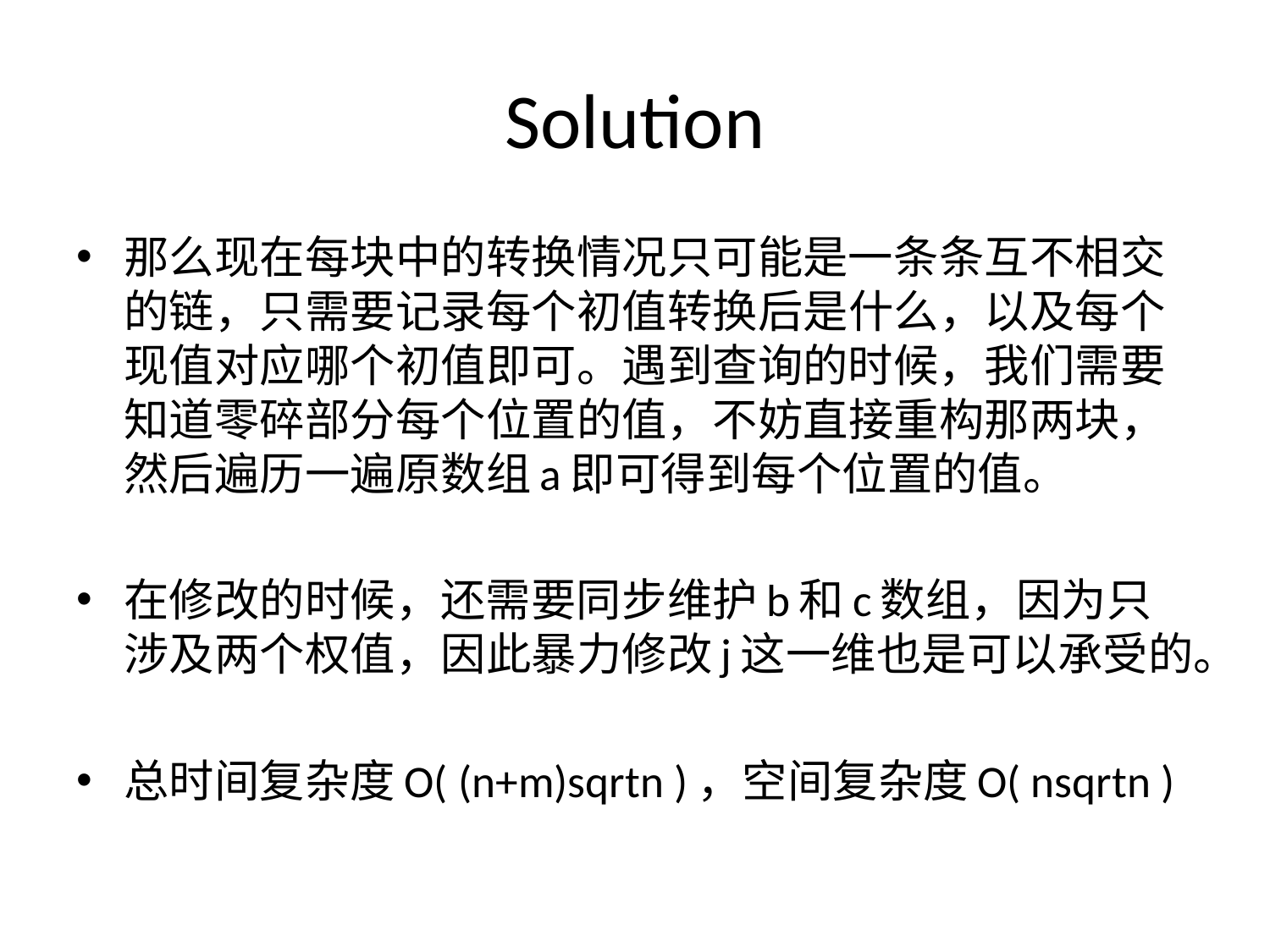

# Solution
那么现在每块中的转换情况只可能是一条条互不相交的链，只需要记录每个初值转换后是什么，以及每个现值对应哪个初值即可。遇到查询的时候，我们需要知道零碎部分每个位置的值，不妨直接重构那两块，然后遍历一遍原数组a即可得到每个位置的值。

在修改的时候，还需要同步维护b和c数组，因为只涉及两个权值，因此暴力修改j这一维也是可以承受的。

总时间复杂度O( (n+m)sqrtn )，空间复杂度O( nsqrtn )